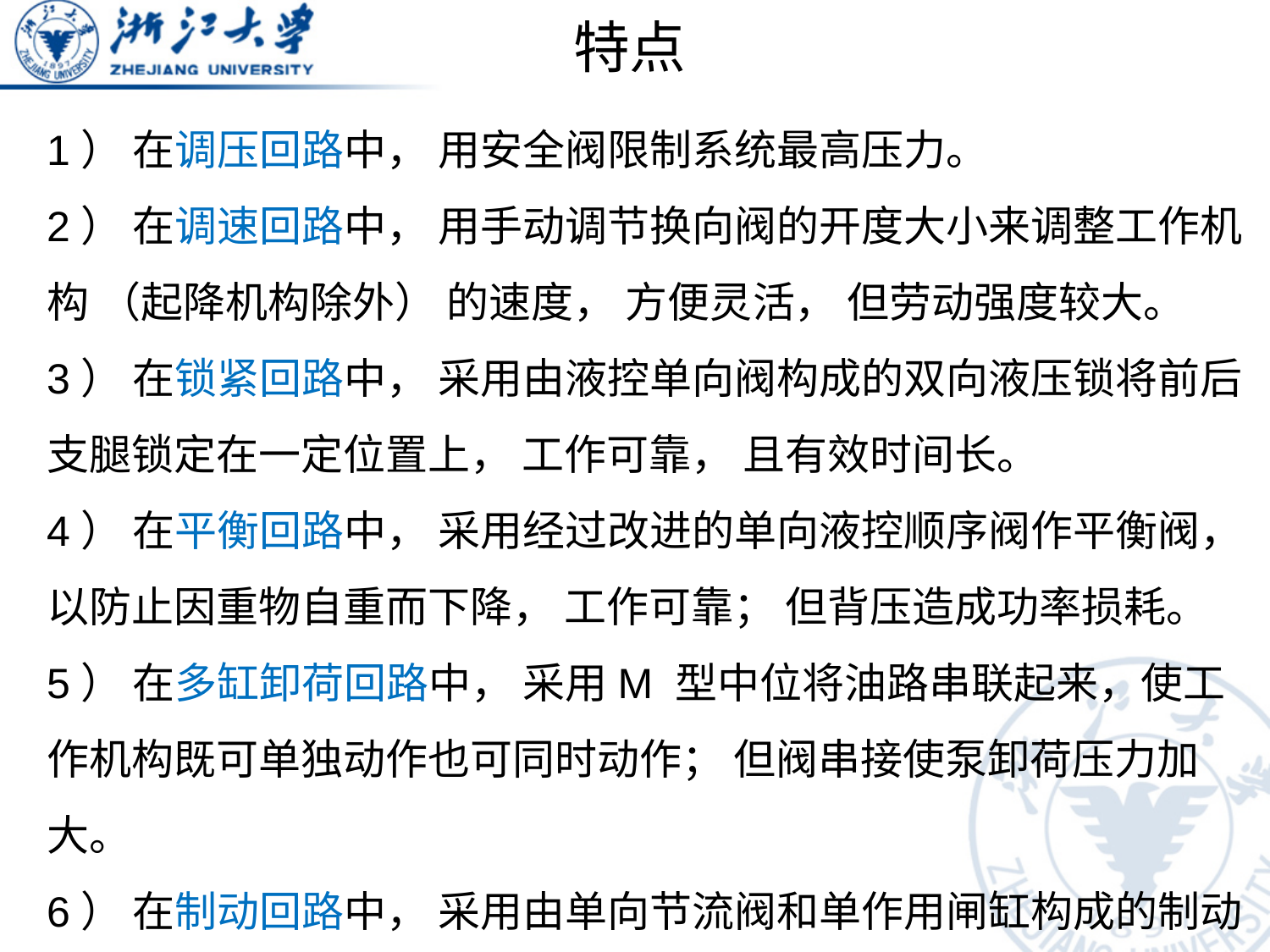

# 特点
1） 在调压回路中， 用安全阀限制系统最高压力。
2） 在调速回路中， 用手动调节换向阀的开度大小来调整工作机构 （起降机构除外） 的速度， 方便灵活， 但劳动强度较大。
3） 在锁紧回路中， 采用由液控单向阀构成的双向液压锁将前后支腿锁定在一定位置上， 工作可靠， 且有效时间长。
4） 在平衡回路中， 采用经过改进的单向液控顺序阀作平衡阀， 以防止因重物自重而下降， 工作可靠； 但背压造成功率损耗。
5） 在多缸卸荷回路中， 采用M 型中位将油路串联起来，使工作机构既可单独动作也可同时动作； 但阀串接使泵卸荷压力加大。
6） 在制动回路中， 采用由单向节流阀和单作用闸缸构成的制动器， 工作可靠， 且制动动作快， 松开动作慢， 确保安全。